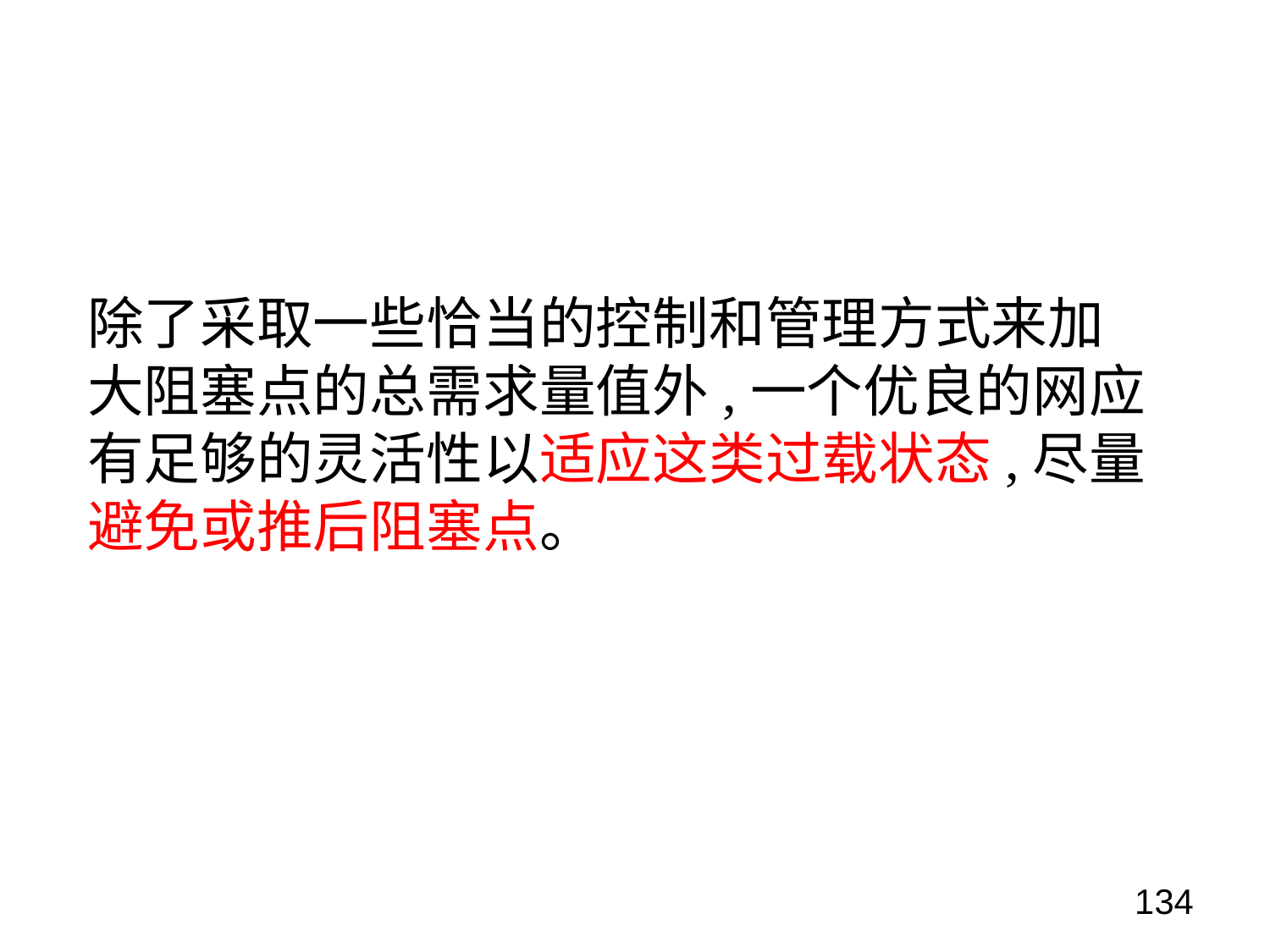

除了采取一些恰当的控制和管理方式来加大阻塞点的总需求量值外,一个优良的网应有足够的灵活性以适应这类过载状态,尽量避免或推后阻塞点。
134